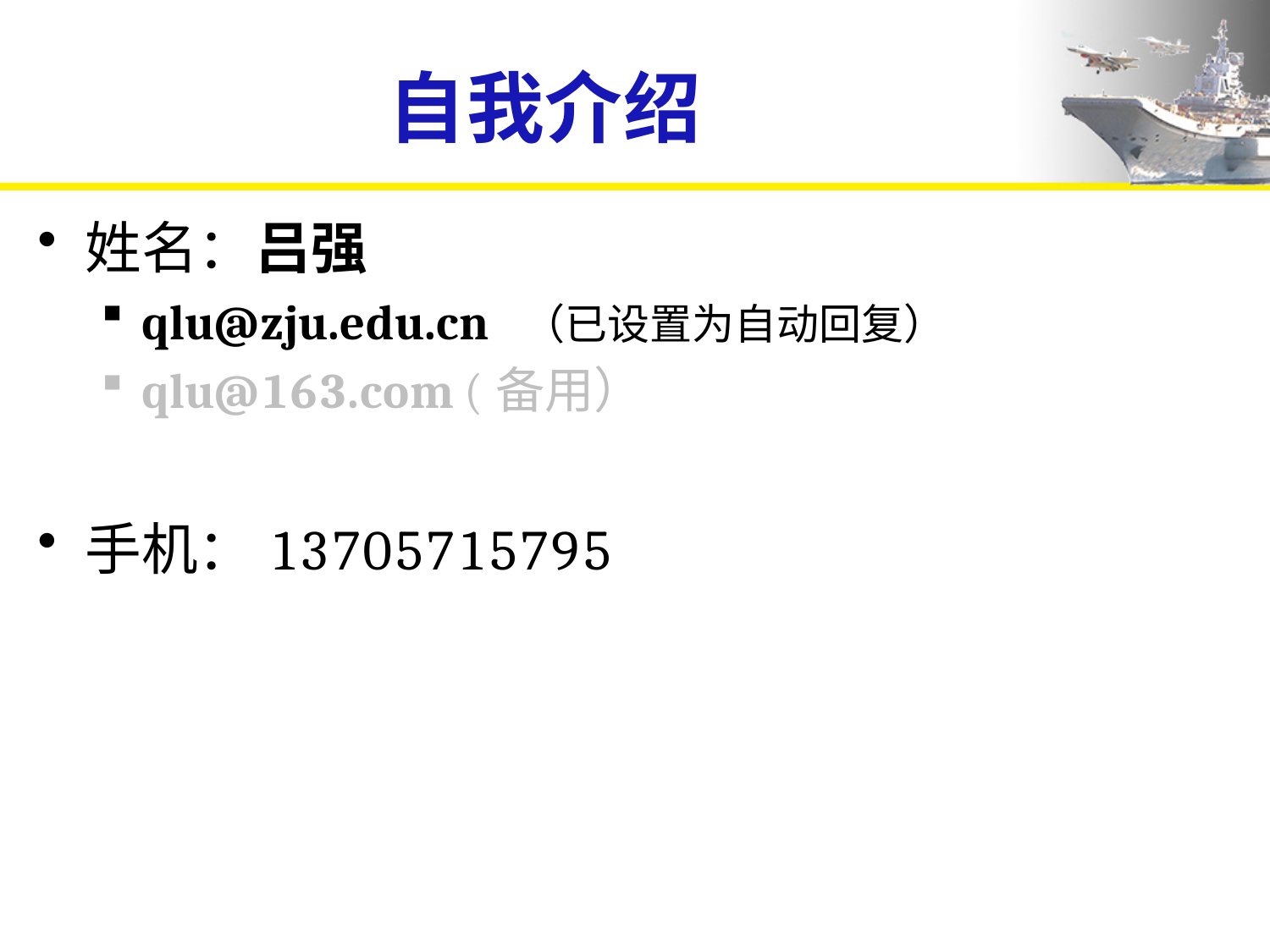

# 自我介绍
姓名：吕强
qlu@zju.edu.cn  （已设置为自动回复）
qlu@163.com (备用）

手机：13705715795